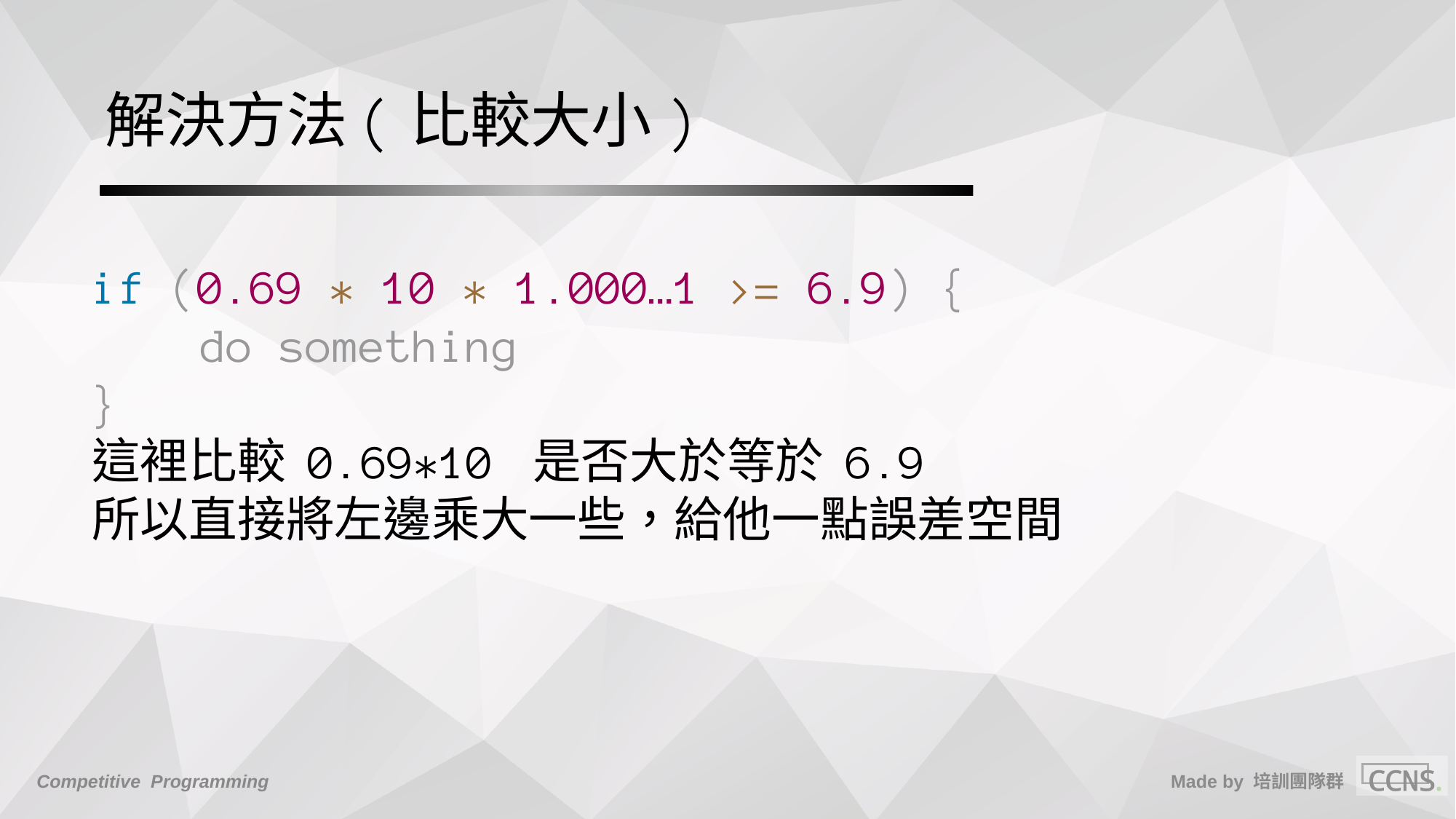

# 解決方法(比較大小)
if (0.69 * 10 * 1.000…1 >= 6.9) {
	do something
}
這裡比較 0.69*10 是否大於等於 6.9
所以直接將左邊乘大一些，給他一點誤差空間